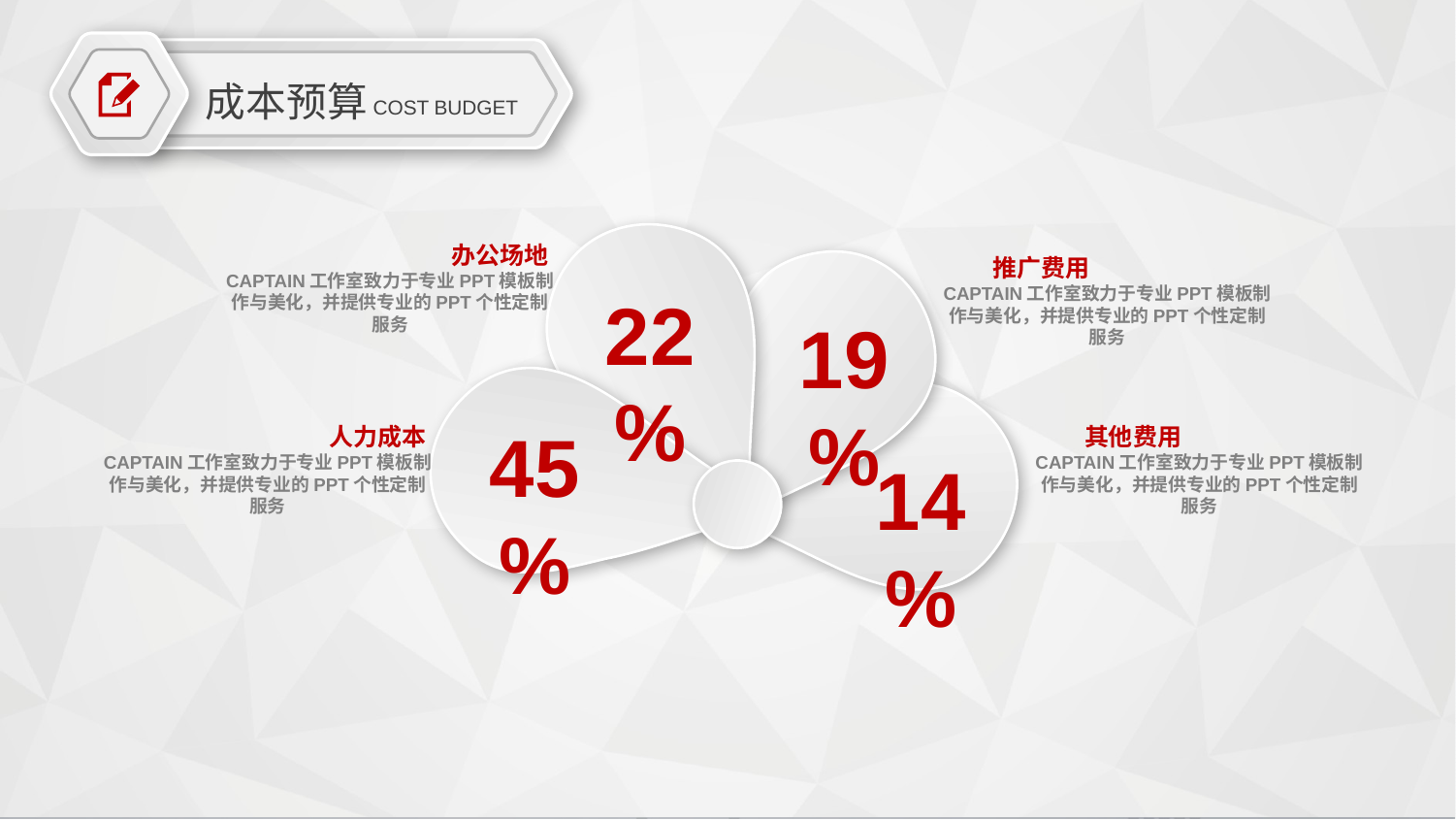

成本预算

COST BUDGET

办公场地
CAPTAIN工作室致力于专业PPT模板制作与美化，并提供专业的PPT个性定制服务
推广费用
CAPTAIN工作室致力于专业PPT模板制作与美化，并提供专业的PPT个性定制服务

22%
19%

45%
人力成本
CAPTAIN工作室致力于专业PPT模板制作与美化，并提供专业的PPT个性定制服务
其他费用
CAPTAIN工作室致力于专业PPT模板制作与美化，并提供专业的PPT个性定制服务
14%